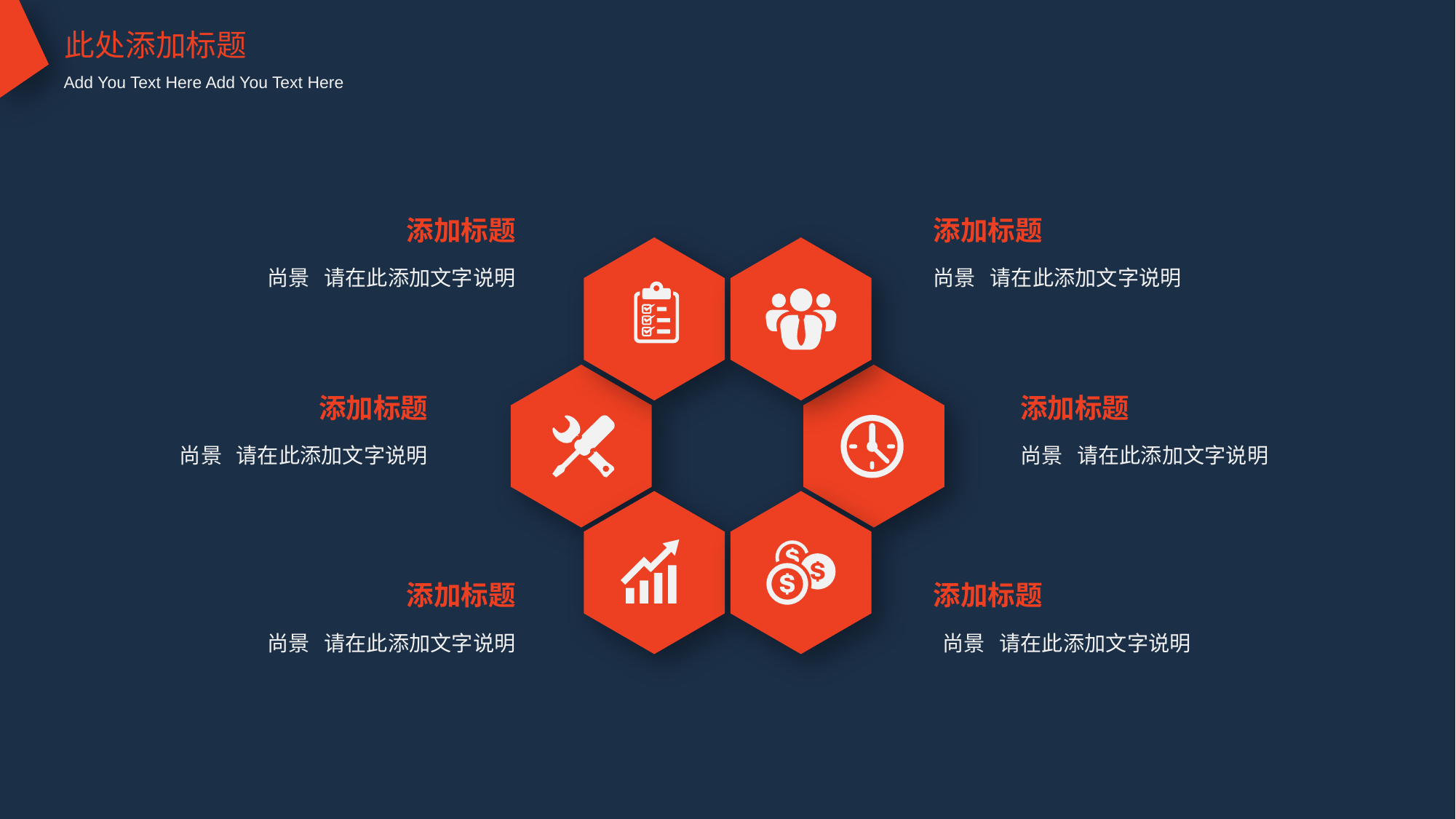

此处添加标题
Add You Text Here Add You Text Here
添加标题
添加标题

尚景   请在此添加文字说明
尚景   请在此添加文字说明

添加标题
添加标题

尚景   请在此添加文字说明
尚景   请在此添加文字说明

添加标题
添加标题
尚景   请在此添加文字说明
尚景   请在此添加文字说明